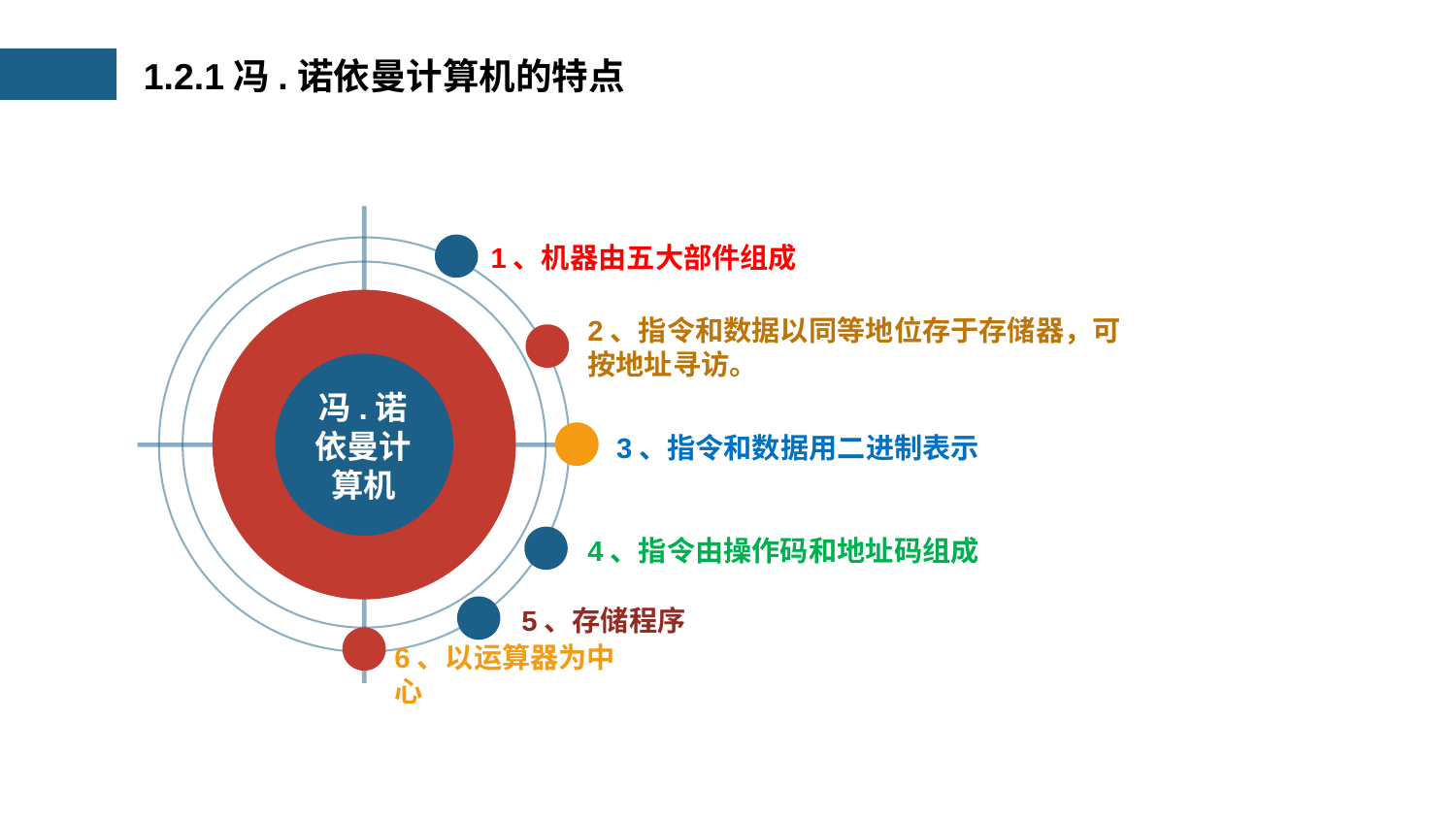

1.2.1冯.诺依曼计算机的特点

1、机器由五大部件组成

2、指令和数据以同等地位存于存储器，可按地址寻访。

冯.诺依曼计算机

3、指令和数据用二进制表示

4、指令由操作码和地址码组成

5、存储程序

6、以运算器为中心